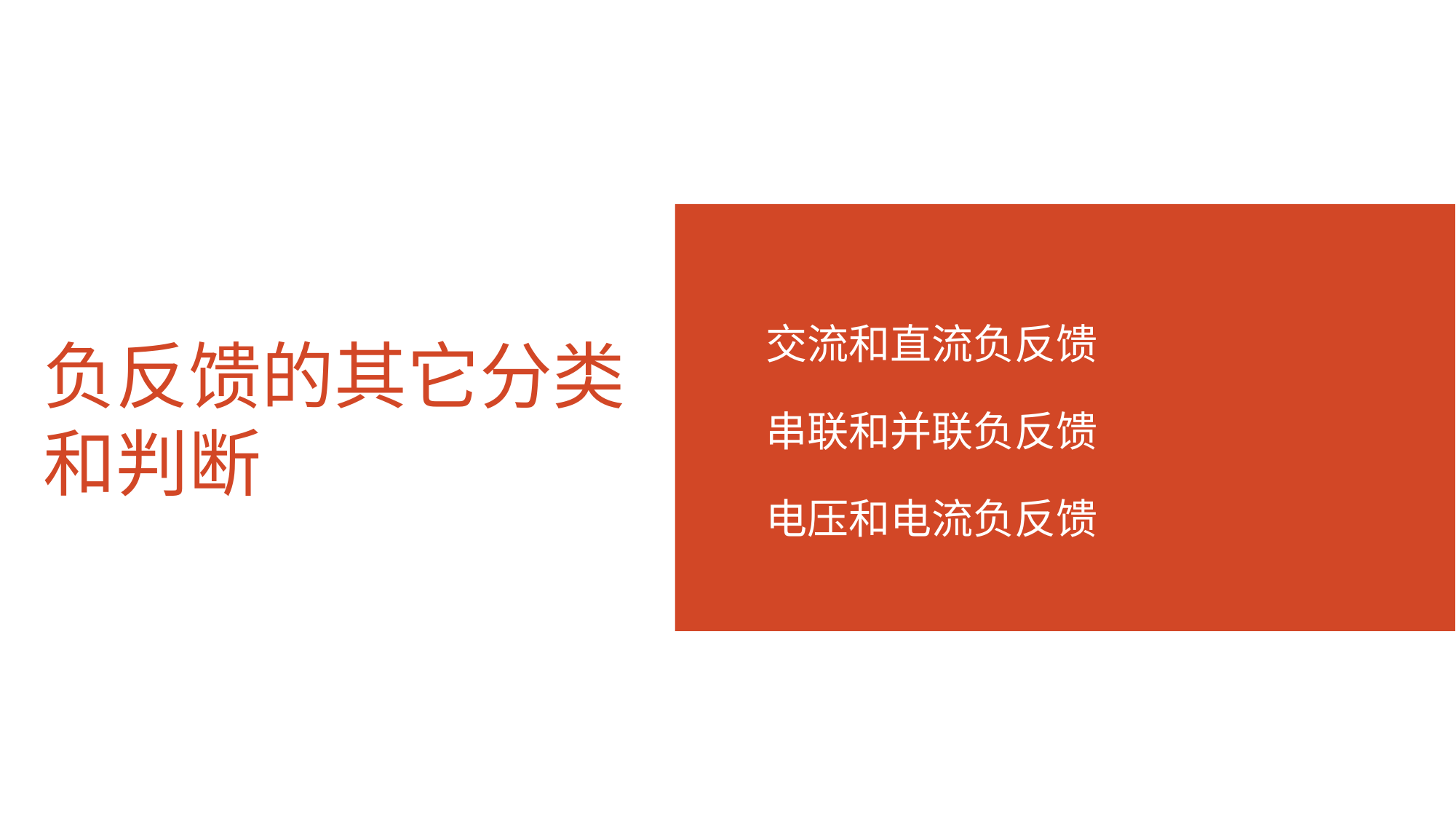

# 负反馈的其它分类和判断
交流和直流负反馈
串联和并联负反馈
电压和电流负反馈